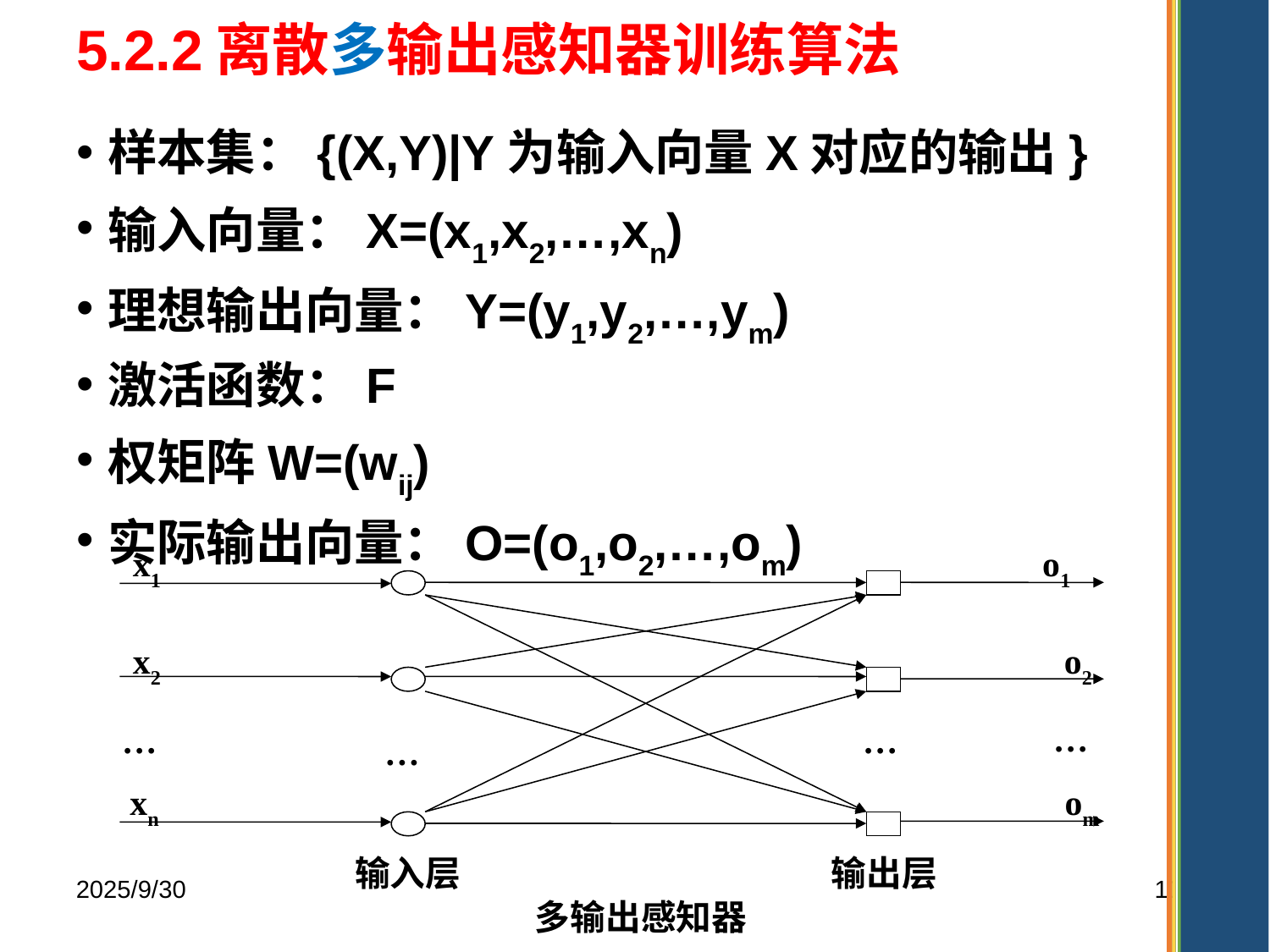

5.2.2离散多输出感知器训练算法
样本集：{(X,Y)|Y为输入向量X对应的输出}
输入向量：X=(x1,x2,…,xn)
理想输出向量：Y=(y1,y2,…,ym)
激活函数：F
权矩阵W=(wij)
实际输出向量：O=(o1,o2,…,om)
x1
o1

x2
o2
…
…
…
 …
xn
om
输入层
输出层
多输出感知器
2025/9/30
114